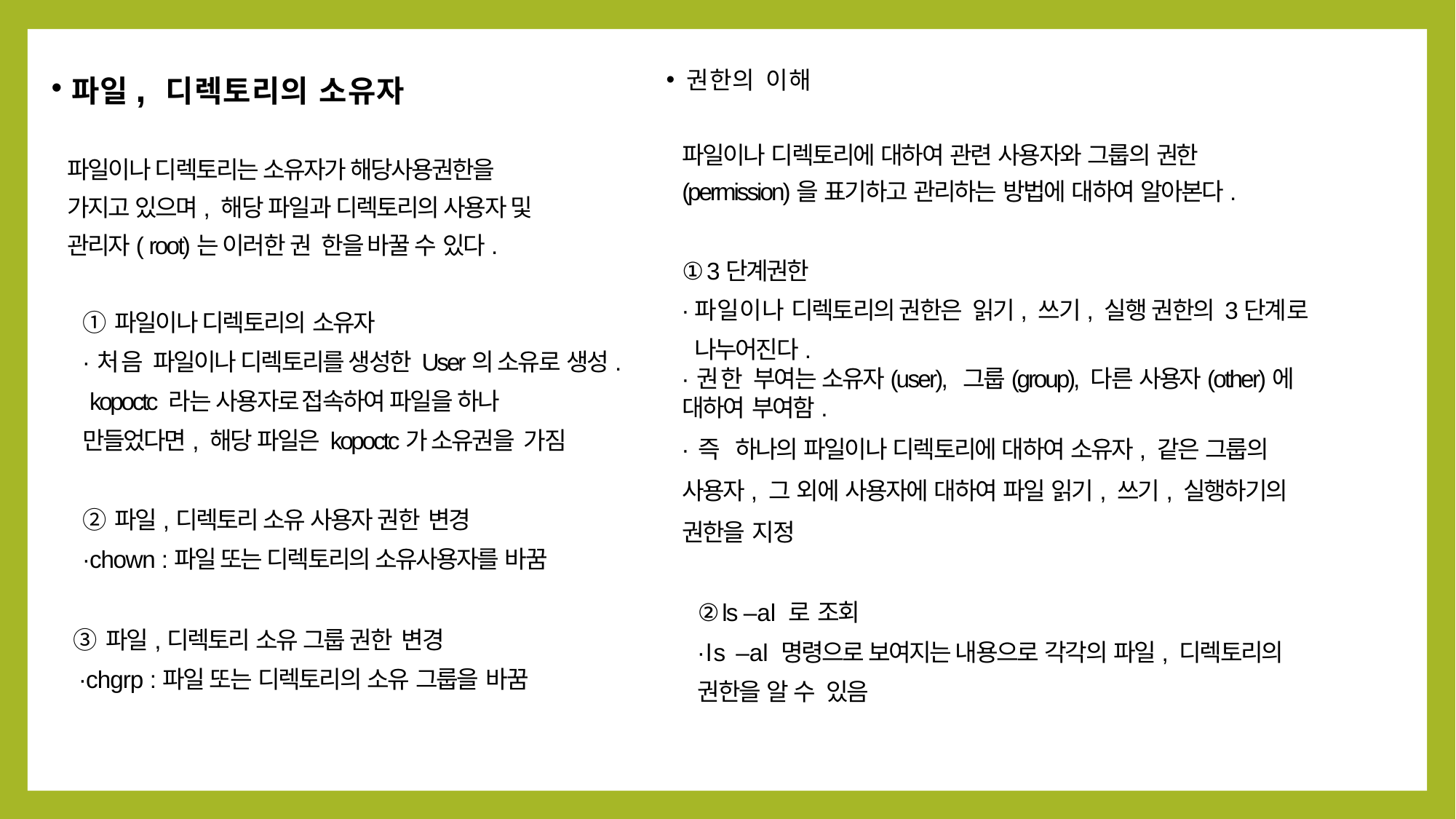

권한의 이해

파일이나 디렉토리에 대하여 관련 사용자와 그룹의 권한
(permission)을 표기하고 관리하는 방법에 대하여 알아본다.

① 3단계권한
∙파일이나 디렉토리의 권한은  읽기, 쓰기, 실행 권한의 3단계로
 나누어진다.
∙권한 부여는 소유자(user),  그룹(group), 다른 사용자(other)에 대하여 부여함.
∙즉 하나의 파일이나 디렉토리에 대하여 소유자, 같은 그룹의
사용자, 그 외에 사용자에 대하여 파일 읽기, 쓰기, 실행하기의
권한을 지정

② ls –al 로 조회
∙ls –al 명령으로 보여지는 내용으로 각각의 파일, 디렉토리의
권한을 알 수 있음

파일, 디렉토리의 소유자

파일이나 디렉토리는 소유자가 해당사용권한을
가지고 있으며, 해당 파일과 디렉토리의 사용자 및
관리자( root)는 이러한 권  한을 바꿀 수 있다.

① 파일이나 디렉토리의 소유자
∙처음 파일이나 디렉토리를 생성한 User의 소유로 생성.
 kopoctc 라는 사용자로 접속하여 파일을 하나
만들었다면, 해당 파일은 kopoctc가 소유권을 가짐

② 파일,디렉토리 소유 사용자 권한 변경
∙chown :파일 또는 디렉토리의 소유사용자를 바꿈

  ③ 파일,디렉토리 소유 그룹 권한 변경
  ∙chgrp :파일 또는 디렉토리의 소유 그룹을 바꿈